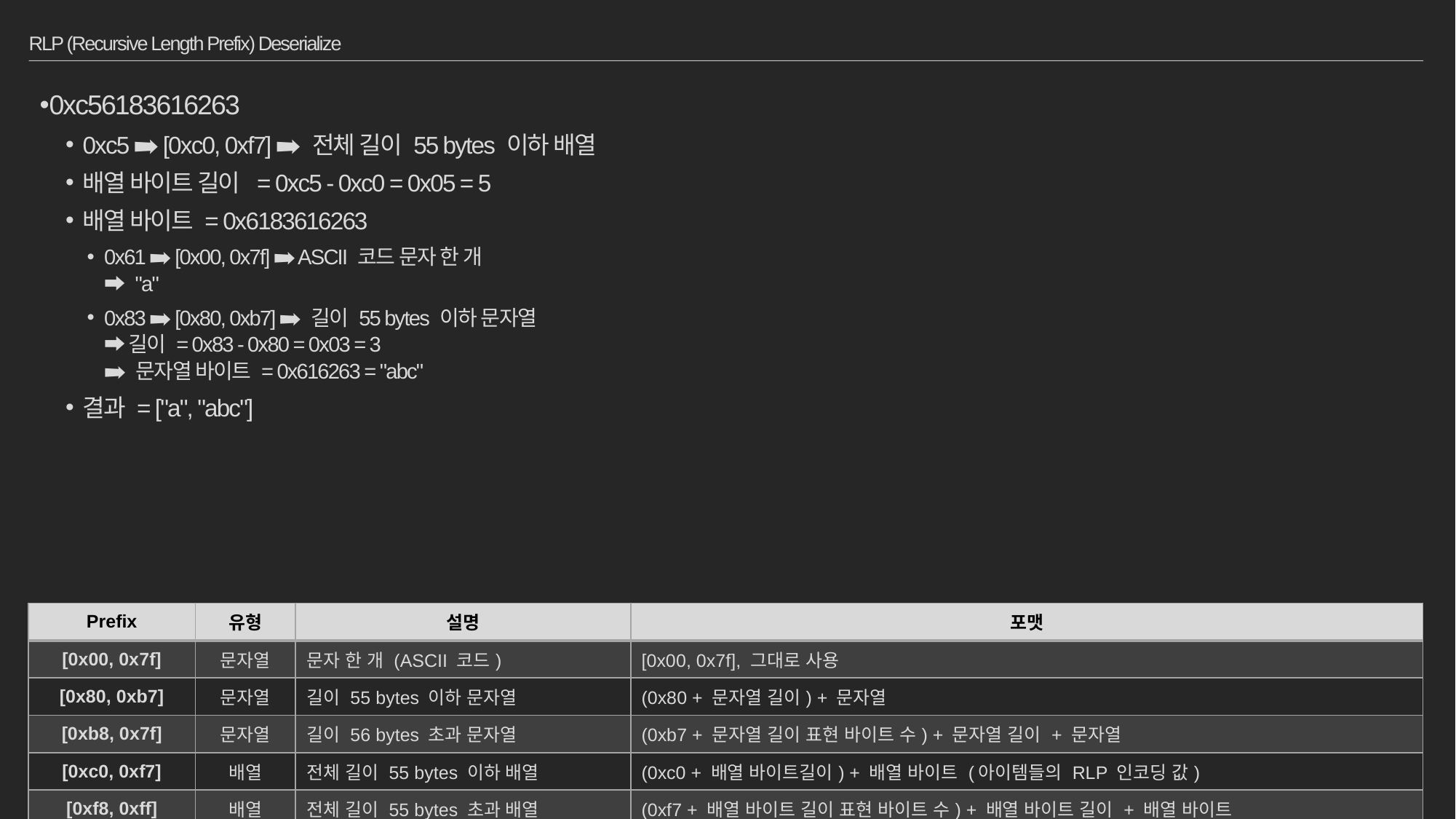

# RLP (Recursive Length Prefix) Deserialize
0xc56183616263
0xc5 ➡ [0xc0, 0xf7] ➡ 전체 길이 55 bytes 이하 배열
배열 바이트 길이  = 0xc5 - 0xc0 = 0x05 = 5
배열 바이트 = 0x6183616263
0x61 ➡ [0x00, 0x7f] ➡ ASCII 코드 문자 한 개
➡ "a"
0x83 ➡ [0x80, 0xb7] ➡ 길이 55 bytes 이하 문자열
➡ 길이 = 0x83 - 0x80 = 0x03 = 3
➡ 문자열 바이트 = 0x616263 = "abc"
결과 = ["a", "abc"]

| Prefix | 유형 | 설명 | 포맷 |
| --- | --- | --- | --- |
| [0x00, 0x7f] | 문자열 | 문자 한 개 (ASCII 코드) | [0x00, 0x7f], 그대로 사용 |
| [0x80, 0xb7] | 문자열 | 길이 55 bytes 이하 문자열 | (0x80 + 문자열 길이) + 문자열 |
| [0xb8, 0x7f] | 문자열 | 길이 56 bytes 초과 문자열 | (0xb7 + 문자열 길이 표현 바이트 수) + 문자열 길이 + 문자열 |
| [0xc0, 0xf7] | 배열 | 전체 길이 55 bytes 이하 배열 | (0xc0 + 배열 바이트길이) + 배열 바이트 (아이템들의 RLP 인코딩 값) |
| [0xf8, 0xff] | 배열 | 전체 길이 55 bytes 초과 배열 | (0xf7 + 배열 바이트 길이 표현 바이트 수) + 배열 바이트 길이 + 배열 바이트 |